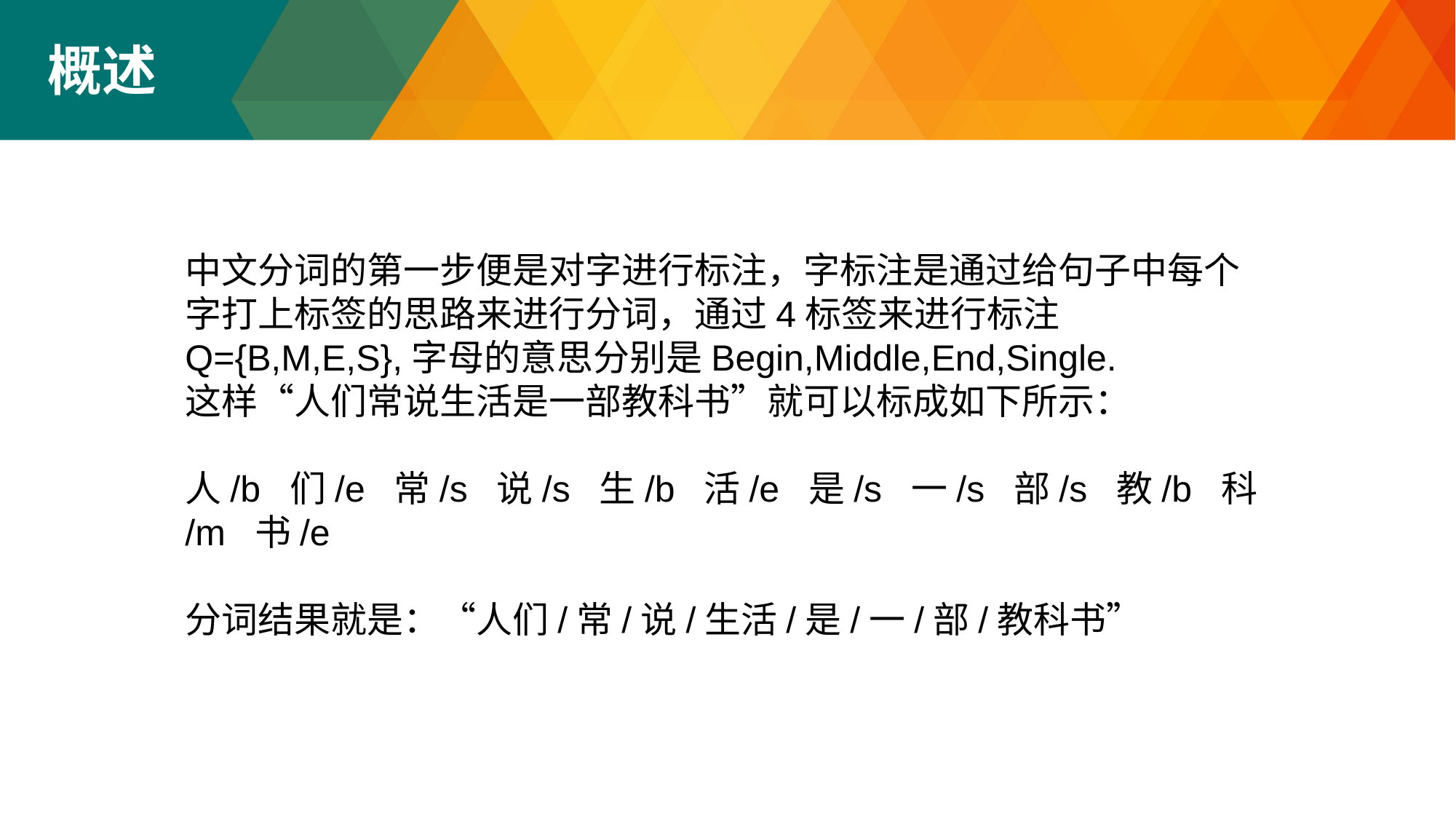

概述
LSTM神经网络
中文分词的第一步便是对字进行标注，字标注是通过给句子中每个字打上标签的思路来进行分词，通过4标签来进行标注Q={B,M,E,S},字母的意思分别是Begin,Middle,End,Single.
这样“人们常说生活是一部教科书”就可以标成如下所示：

人/b  们/e  常/s  说/s  生/b  活/e  是/s  一/s  部/s  教/b  科/m  书/e

分词结果就是：“人们/常/说/生活/是/一/部/教科书”